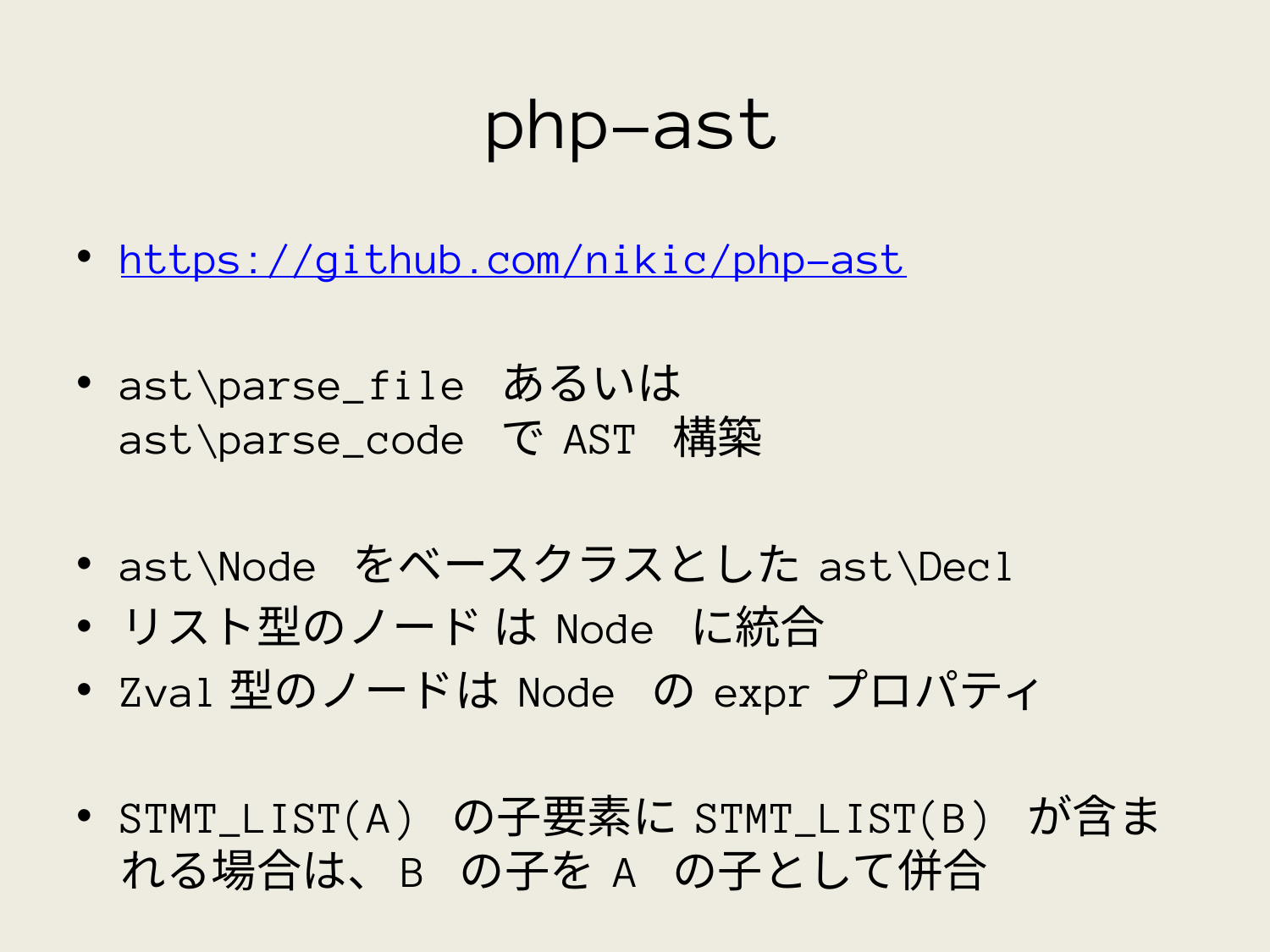

# php-ast
https://github.com/nikic/php-ast

ast\parse_file あるいは
ast\parse_code で AST 構築

ast\Node をベースクラスとした ast\Decl
リスト型のノード は Node に統合
Zval型のノードは Node の exprプロパティ

STMT_LIST(A) の子要素に STMT_LIST(B) が含まれる場合は、B の子を A の子として併合